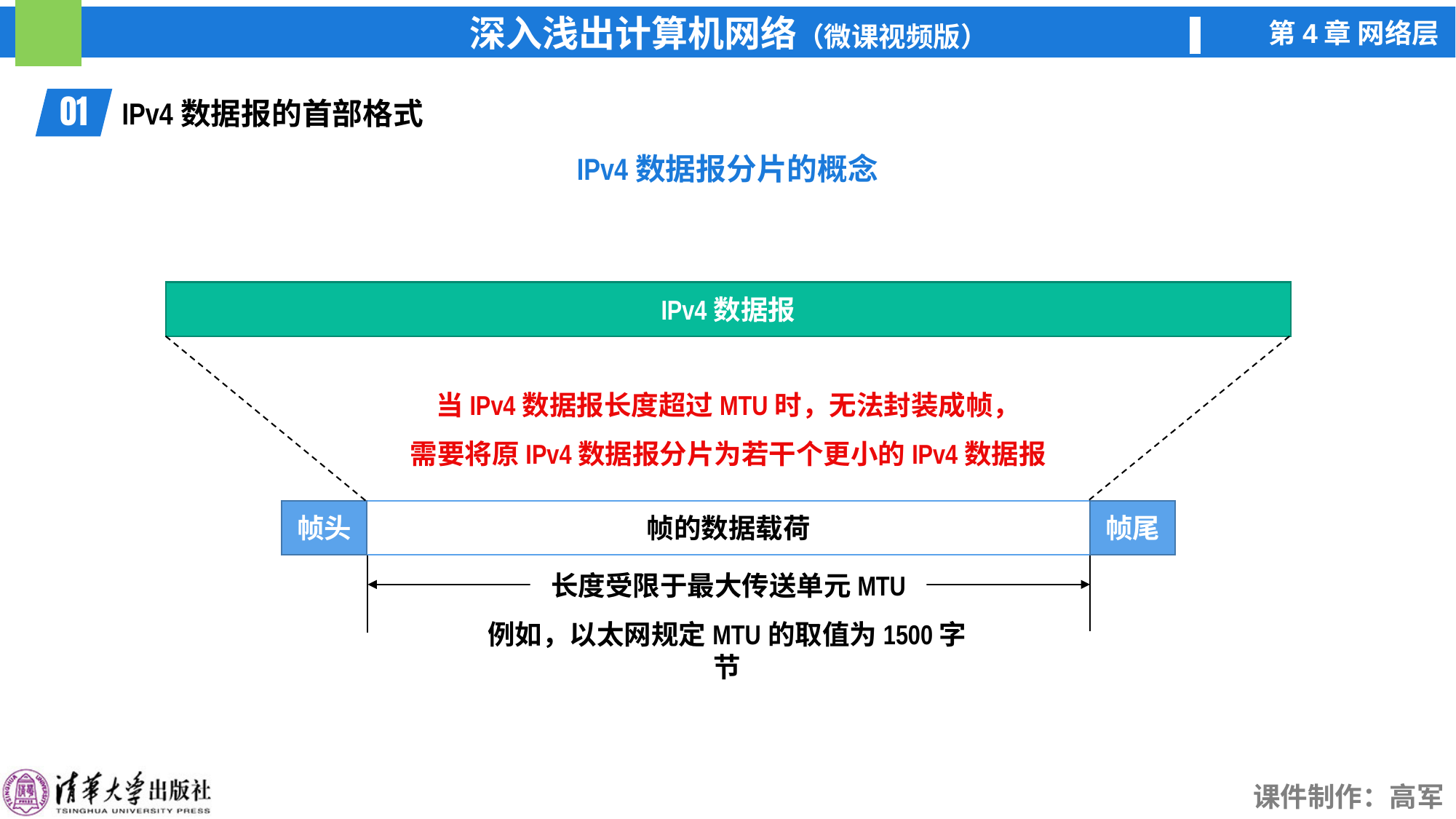

01
IPv4数据报的首部格式
IPv4数据报分片的概念
IPv4数据报
当IPv4数据报长度超过MTU时，无法封装成帧，
需要将原IPv4数据报分片为若干个更小的IPv4数据报
帧头
帧的数据载荷
帧尾
长度受限于最大传送单元MTU
例如，以太网规定MTU的取值为1500字节